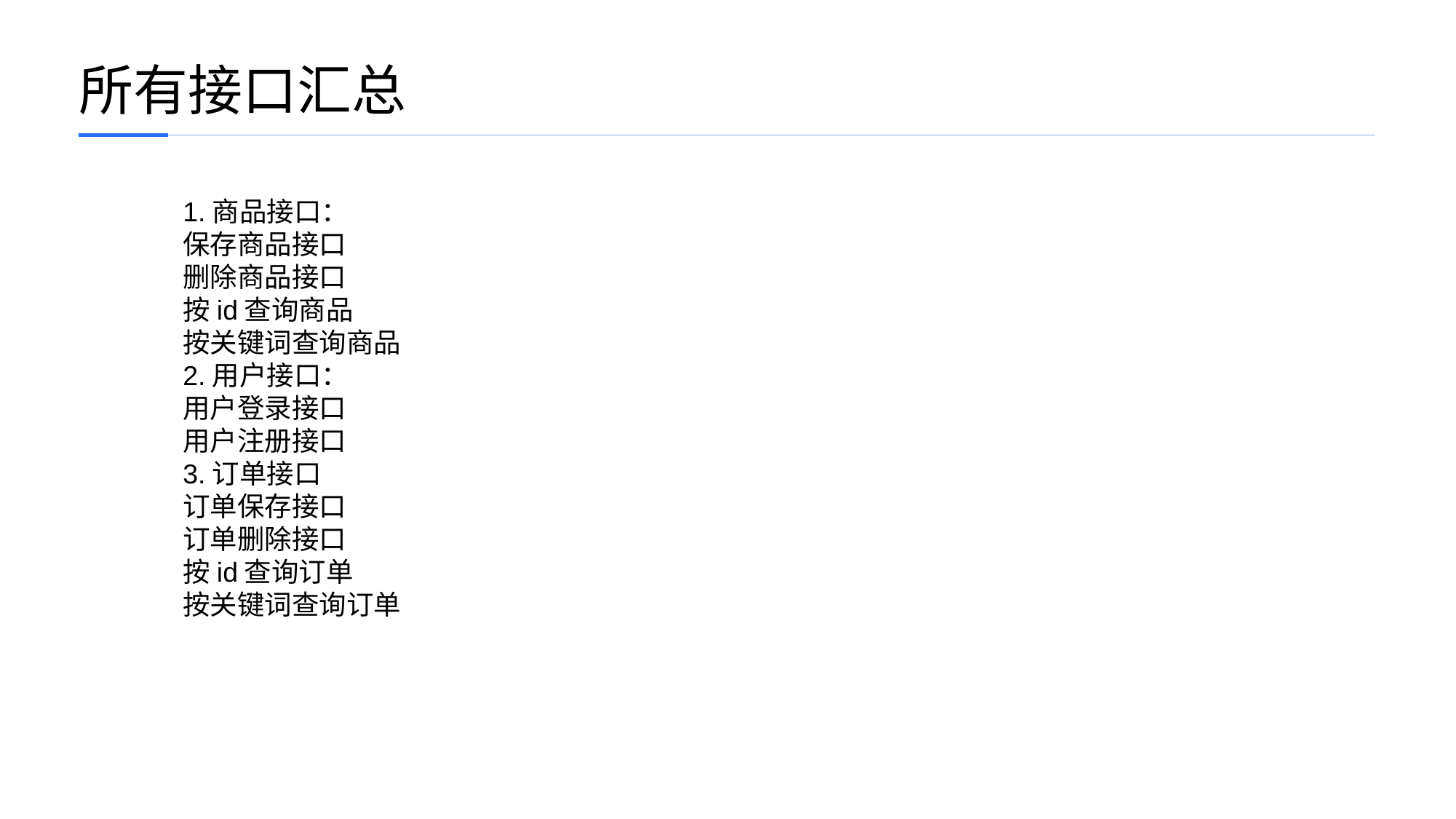

所有接口汇总
1.商品接口：
保存商品接口
删除商品接口
按id查询商品
按关键词查询商品
2.用户接口：
用户登录接口
用户注册接口
3.订单接口
订单保存接口
订单删除接口
按id查询订单
按关键词查询订单